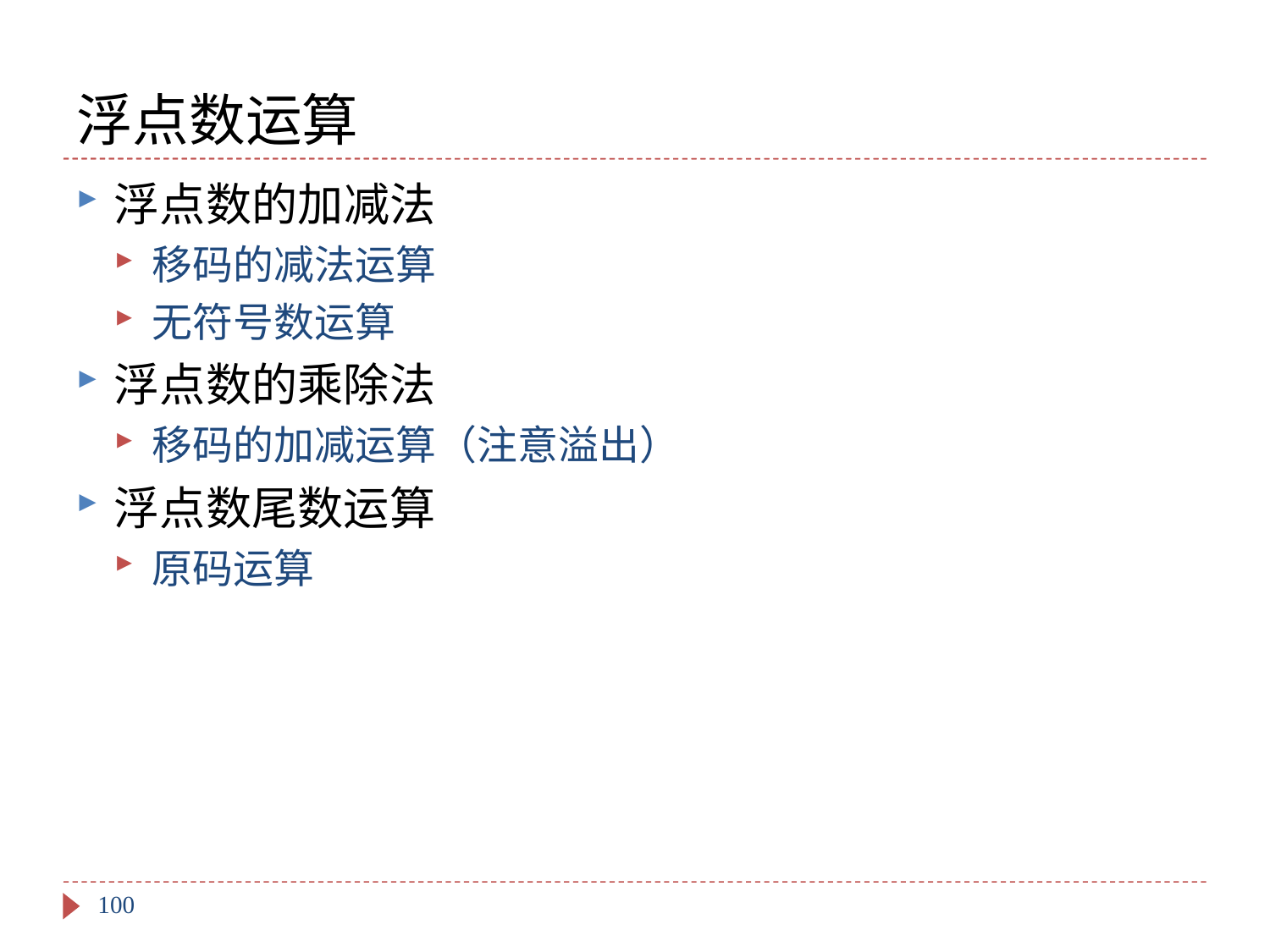

# 浮点数运算
浮点数的加减法
移码的减法运算
无符号数运算
浮点数的乘除法
移码的加减运算（注意溢出）
浮点数尾数运算
原码运算
100